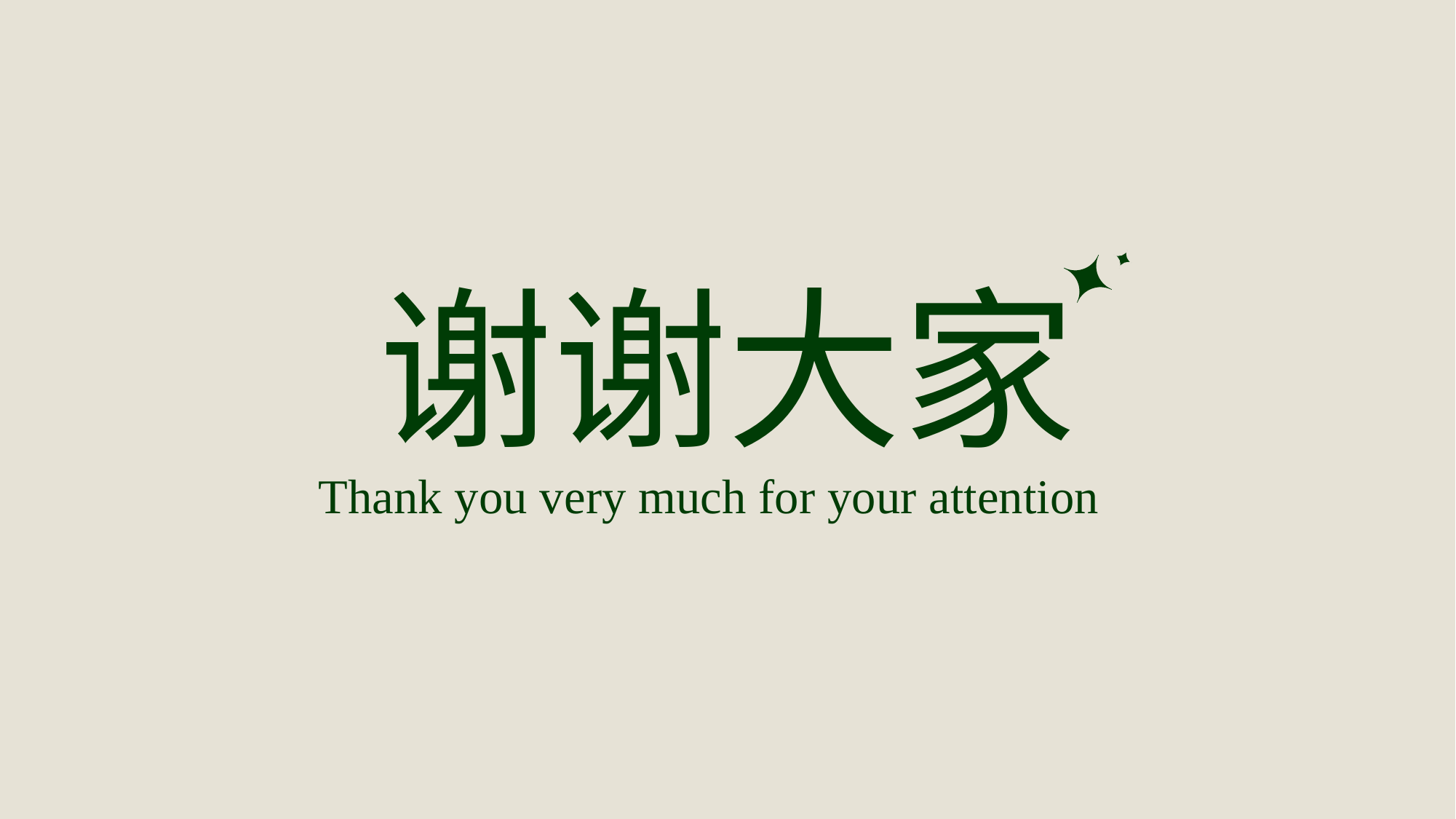

谢谢大家
Thank you very much for your attention